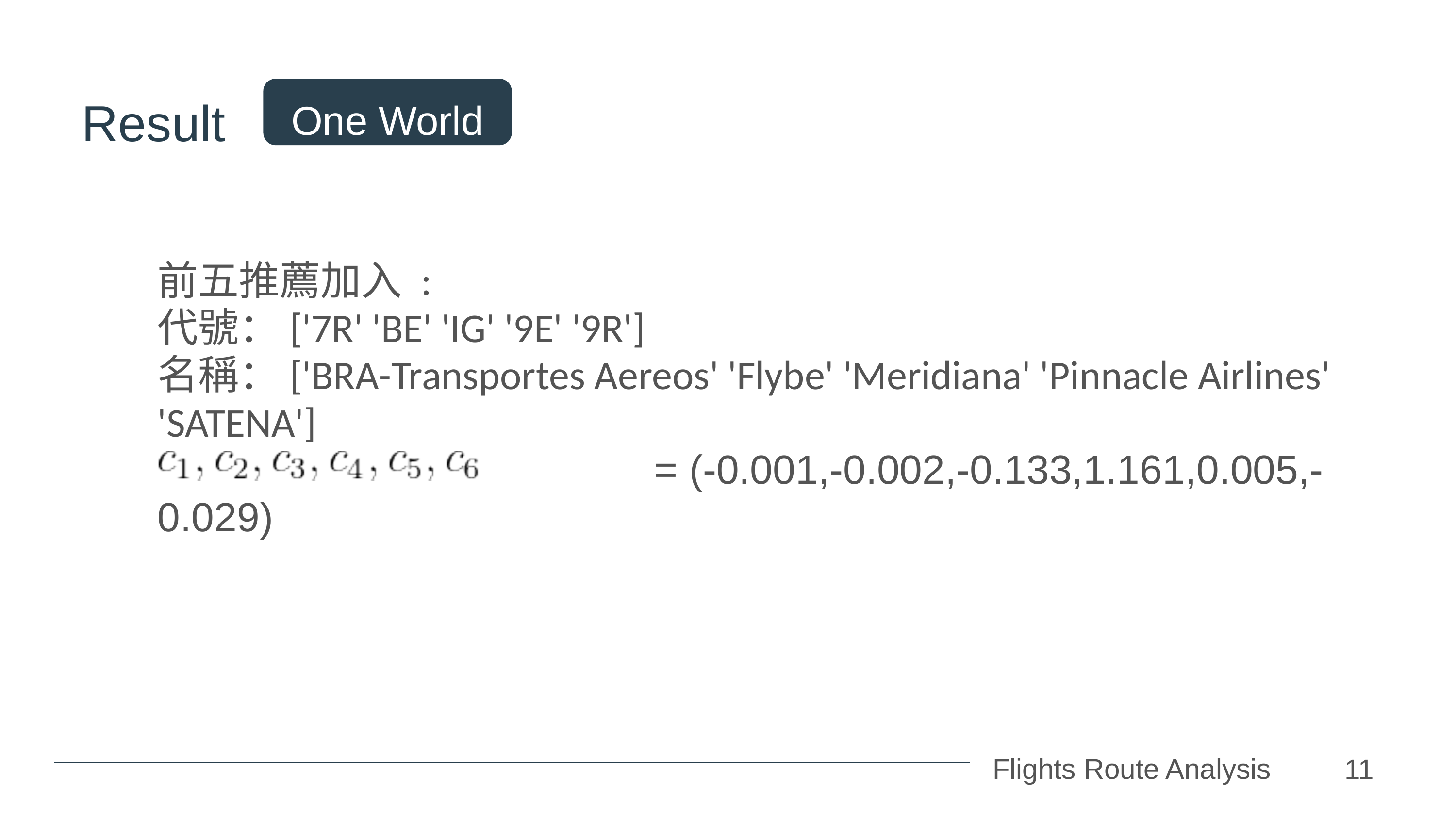

Result
One World

前五推薦加入 :
代號：['7R' 'BE' 'IG' '9E' '9R']
名稱：['BRA-Transportes Aereos' 'Flybe' 'Meridiana' 'Pinnacle Airlines' 'SATENA']
                                            = (-0.001,-0.002,-0.133,1.161,0.005,-0.029)

Flights Route Analysis
11